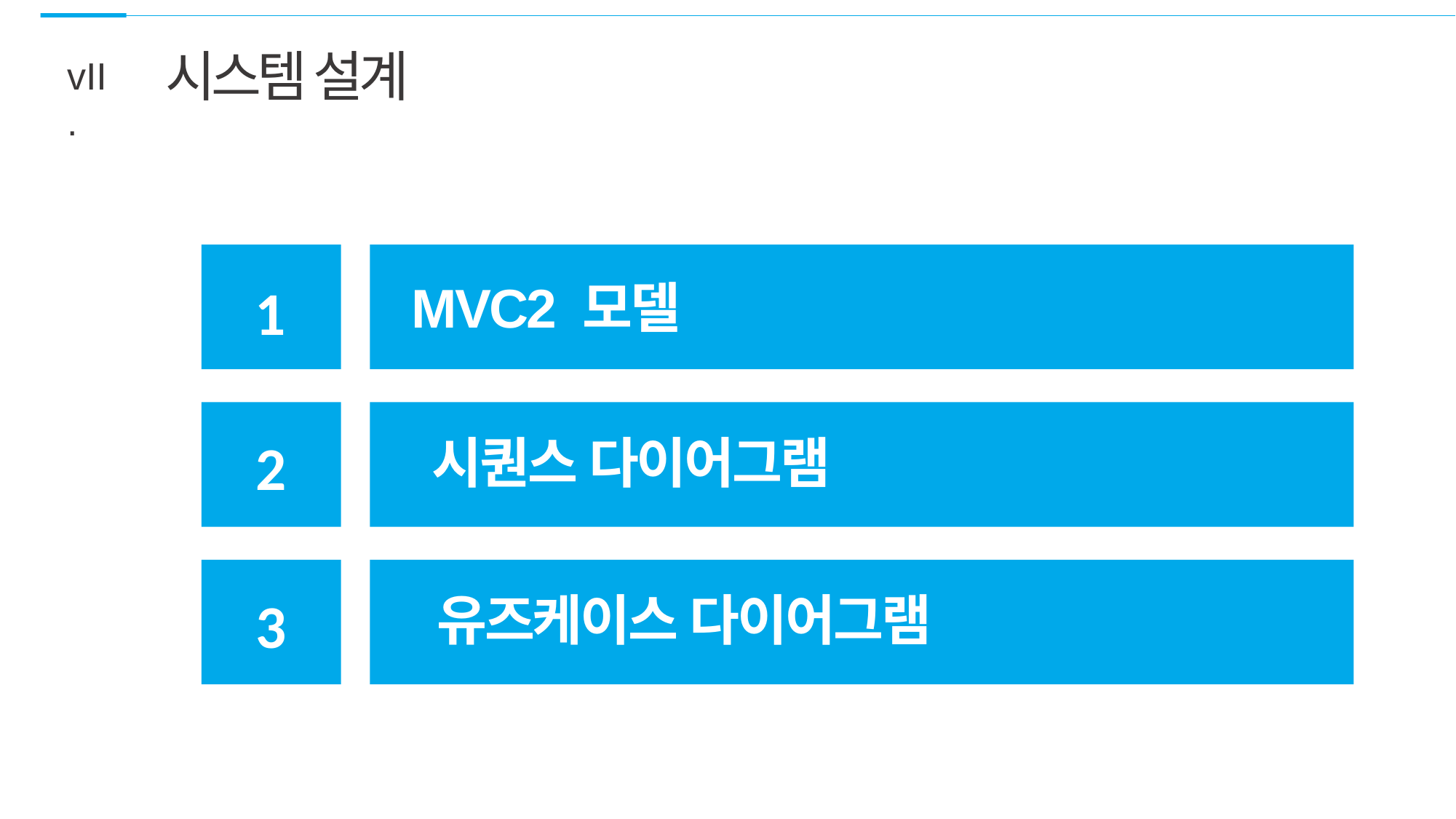

시스템 설계
vII.

MVC2 모델
1

시퀀스 다이어그램
2

유즈케이스 다이어그램
3